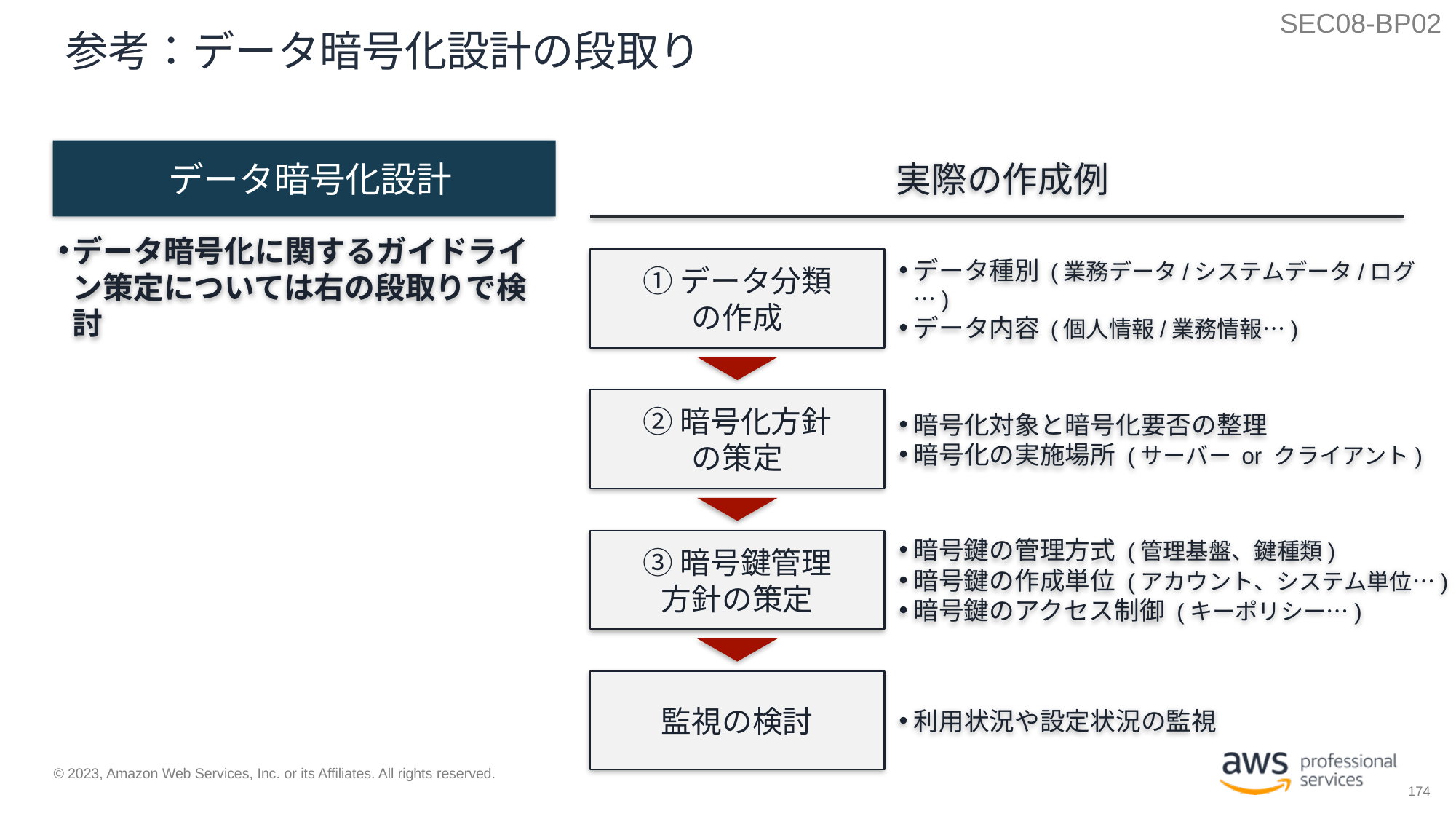

SEC08-BP02
# 参考：データ暗号化設計の段取り
データ暗号化設計
実際の作成例
データ暗号化に関するガイドライン策定については右の段取りで検討
①データ分類
の作成
データ種別 (業務データ/システムデータ/ログ…)
データ内容 (個人情報/業務情報…)

②暗号化方針
の策定
暗号化対象と暗号化要否の整理
暗号化の実施場所 (サーバー or クライアント)

暗号鍵の管理方式 (管理基盤、鍵種類)
暗号鍵の作成単位 (アカウント、システム単位…)
暗号鍵のアクセス制御 (キーポリシー…)
③暗号鍵管理
方針の策定

監視の検討
利用状況や設定状況の監視